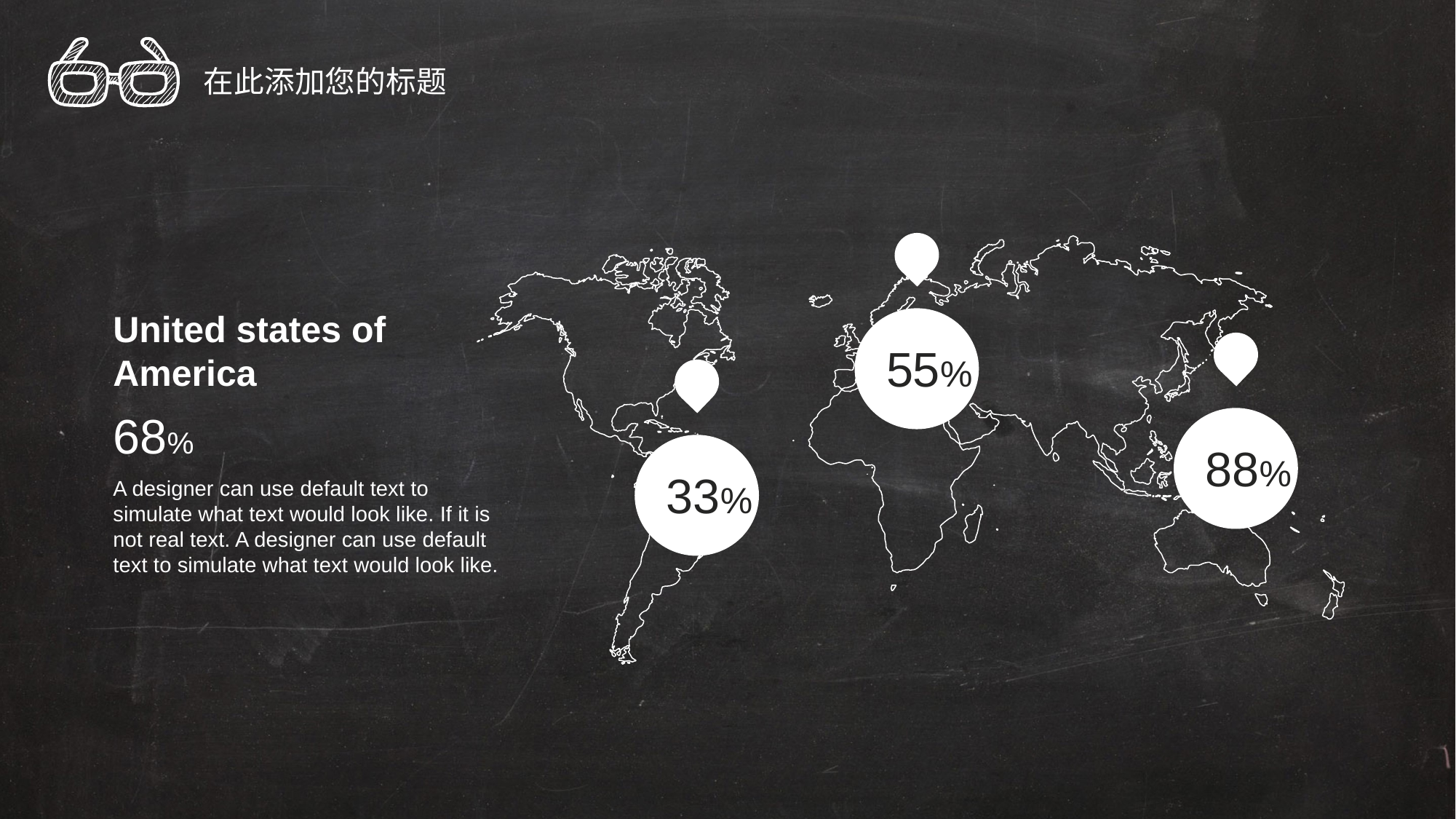

在此添加您的标题

United states of America

55%

68%

88%

33%
A designer can use default text to simulate what text would look like. If it is not real text. A designer can use default text to simulate what text would look like.